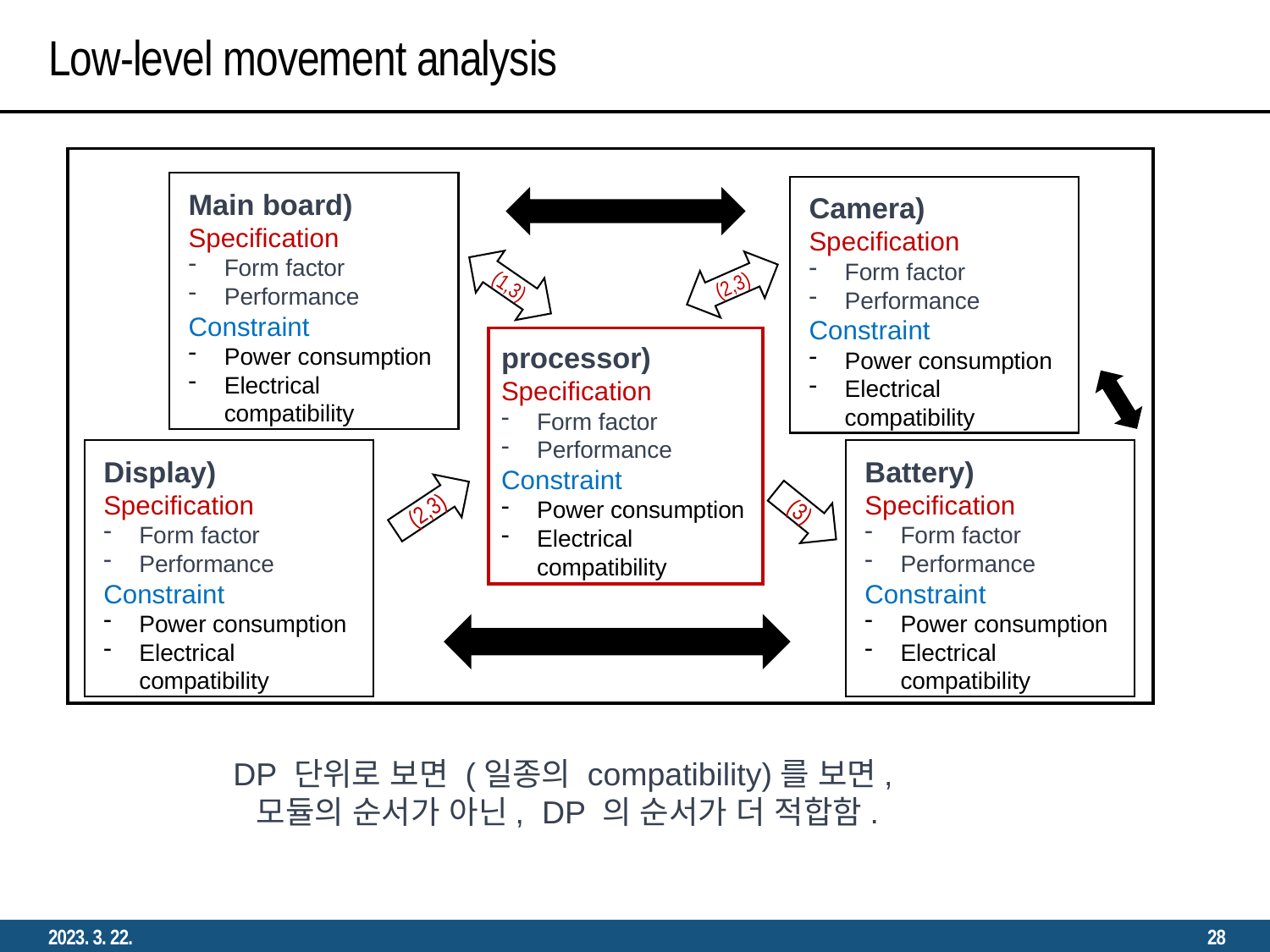

Low-level movement analysis

Main board)
Specification
Form factor
Performance
Constraint
Power consumption
Electrical compatibility

Camera)
Specification
Form factor
Performance
Constraint
Power consumption
Electrical compatibility

(2,3)
(1,3)

processor)
Specification
Form factor
Performance
Constraint
Power consumption
Electrical compatibility

Display)
Specification
Form factor
Performance
Constraint
Power consumption
Electrical compatibility

Battery)
Specification
Form factor
Performance
Constraint
Power consumption
Electrical compatibility
(2,3)
(3)

DP 단위로 보면 (일종의 compatibility)를 보면,
모듈의 순서가 아닌,  DP 의 순서가 더 적합함.
2023. 3. 22.
28